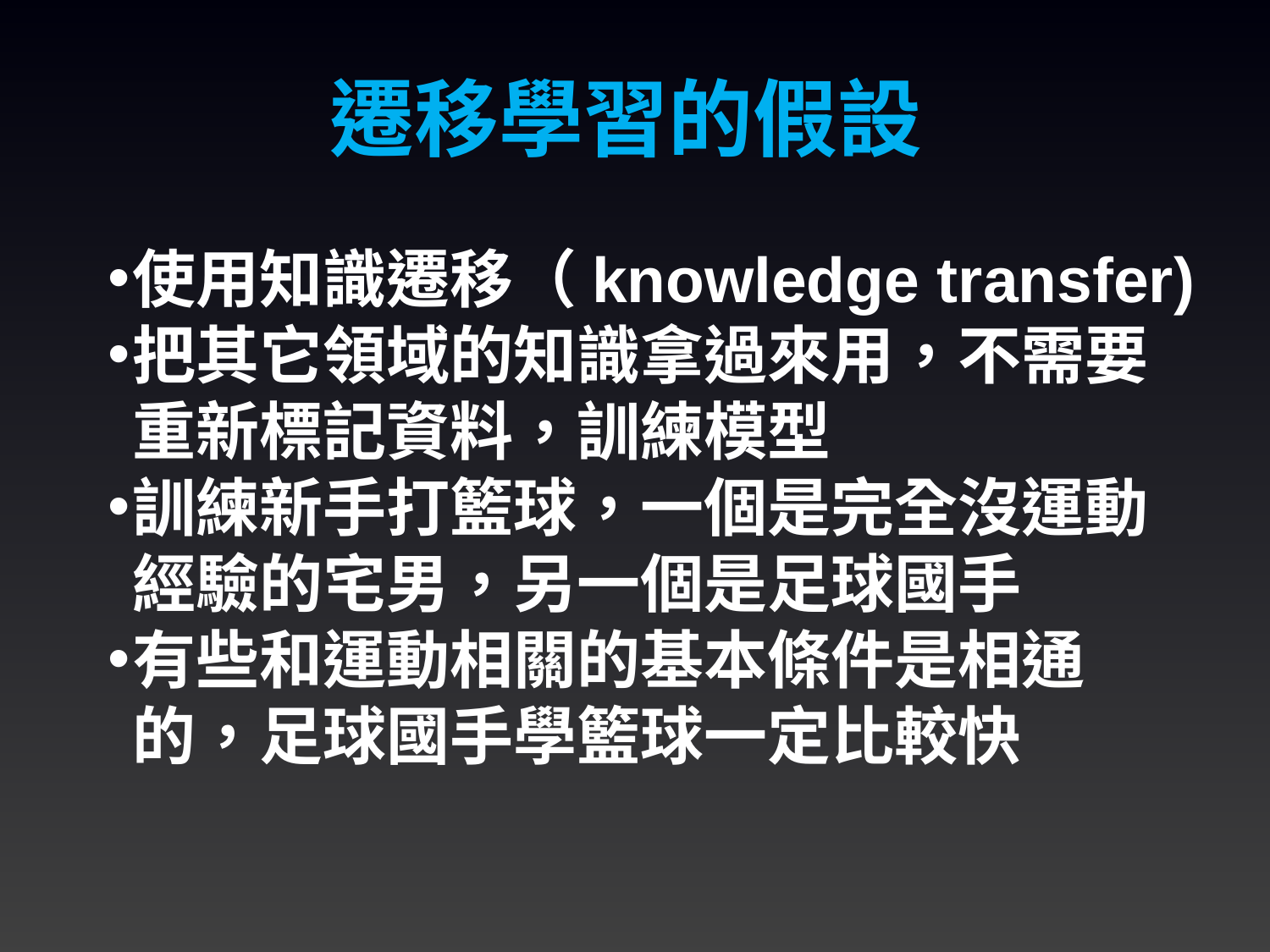

遷移學習的假設
使用知識遷移（knowledge transfer)
把其它領域的知識拿過來用，不需要重新標記資料，訓練模型
訓練新手打籃球，一個是完全沒運動經驗的宅男，另一個是足球國手
有些和運動相關的基本條件是相通的，足球國手學籃球一定比較快